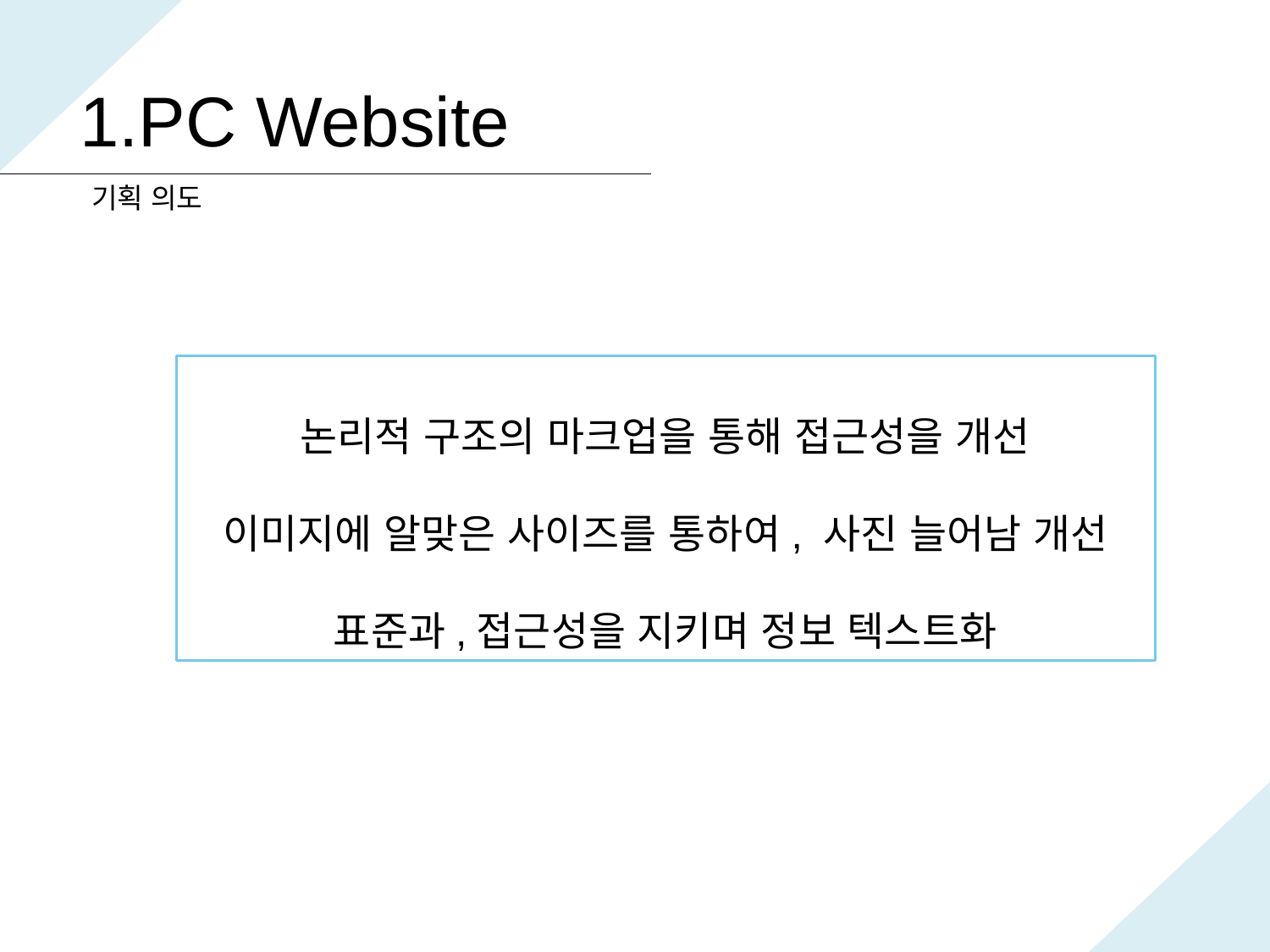

1.PC Website

기획 의도
논리적 구조의 마크업을 통해 접근성을 개선
이미지에 알맞은 사이즈를 통하여, 사진 늘어남 개선
표준과,접근성을 지키며 정보 텍스트화